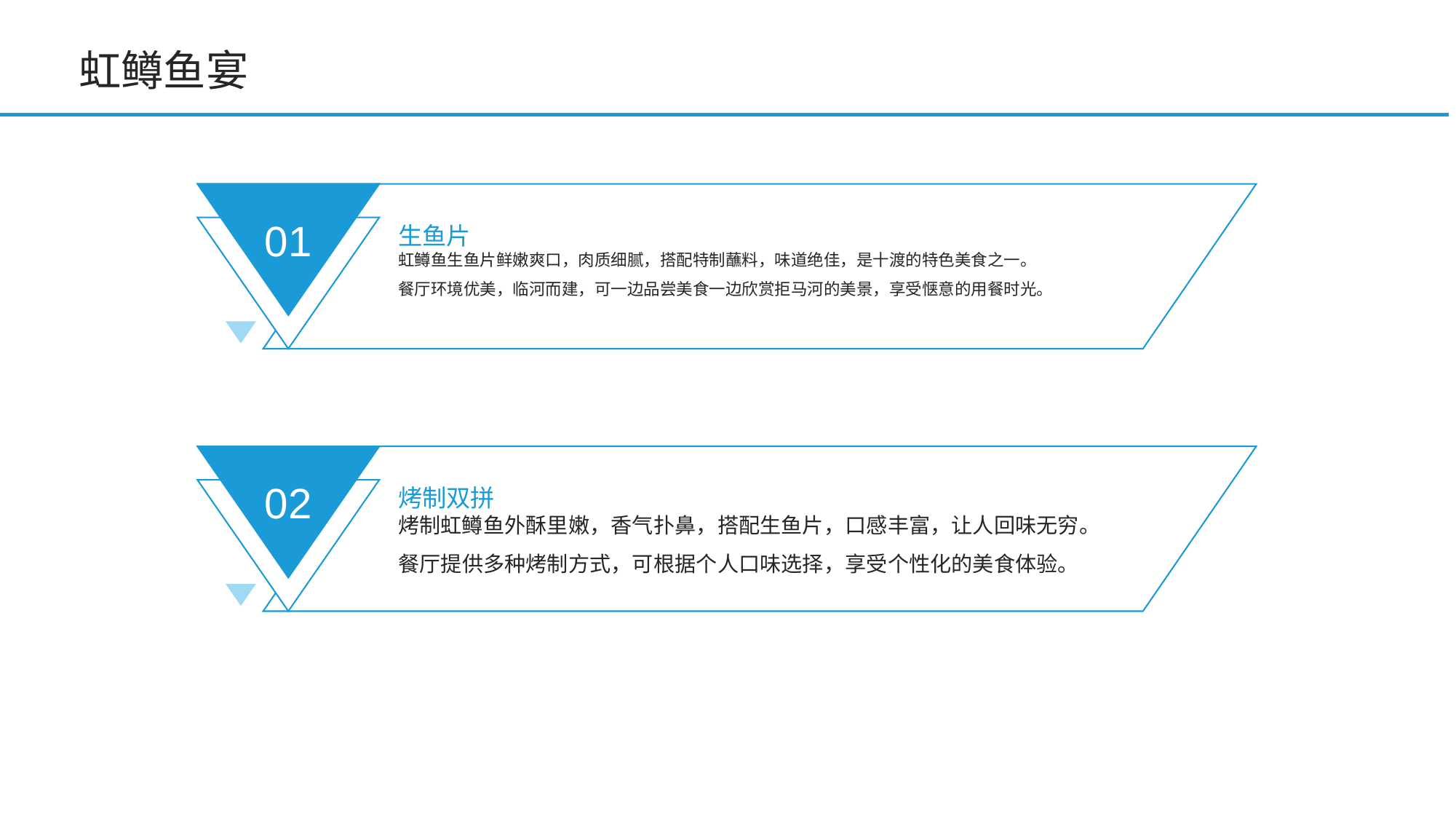

虹鳟鱼宴

生鱼片
01

虹鳟鱼生鱼片鲜嫩爽口，肉质细腻，搭配特制蘸料，味道绝佳，是十渡的特色美食之一。
餐厅环境优美，临河而建，可一边品尝美食一边欣赏拒马河的美景，享受惬意的用餐时光。

烤制双拼
02

烤制虹鳟鱼外酥里嫩，香气扑鼻，搭配生鱼片，口感丰富，让人回味无穷。
餐厅提供多种烤制方式，可根据个人口味选择，享受个性化的美食体验。